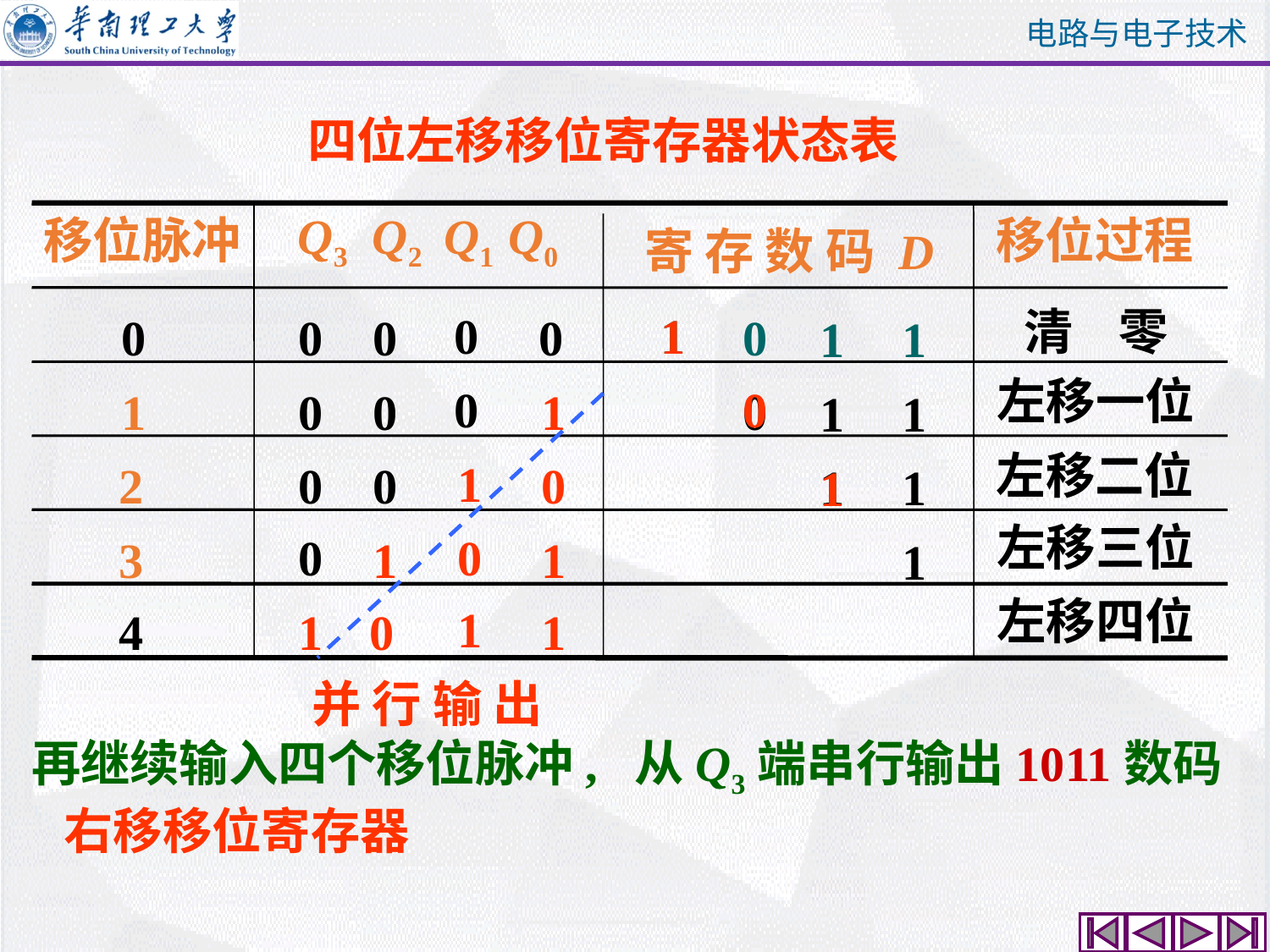

四位左移移位寄存器状态表
移位脉冲

Q3
Q2   Q1  Q0

移位过程

寄 存 数 码 D

清    零
0
1
0
0
0
0
0
1
1
1
左移一位
0
1
1
0
0
0
1
0
1

左移二位
1
1
1
0
0
0
2
1
左移三位
1
0
0
1
1
3
左移四位
1
4
1
0
1
并 行 输 出
再继续输入四个移位脉冲,  从Q3端串行输出1011数码
右移移位寄存器